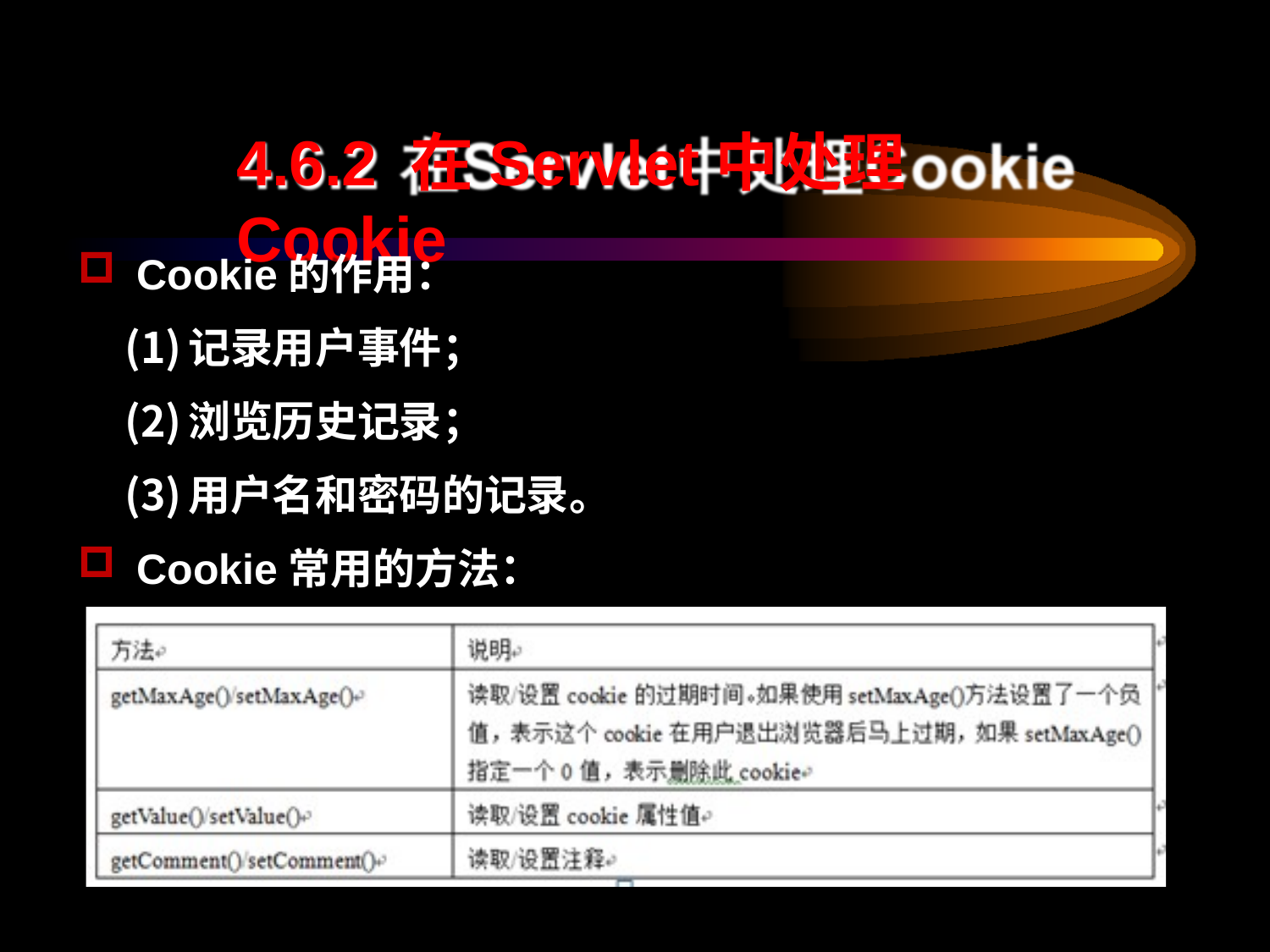

# 4.6.2 在Servlet中处理Cookie

Cookie的作用：
记录用户事件；
浏览历史记录；
用户名和密码的记录。
Cookie常用的方法：